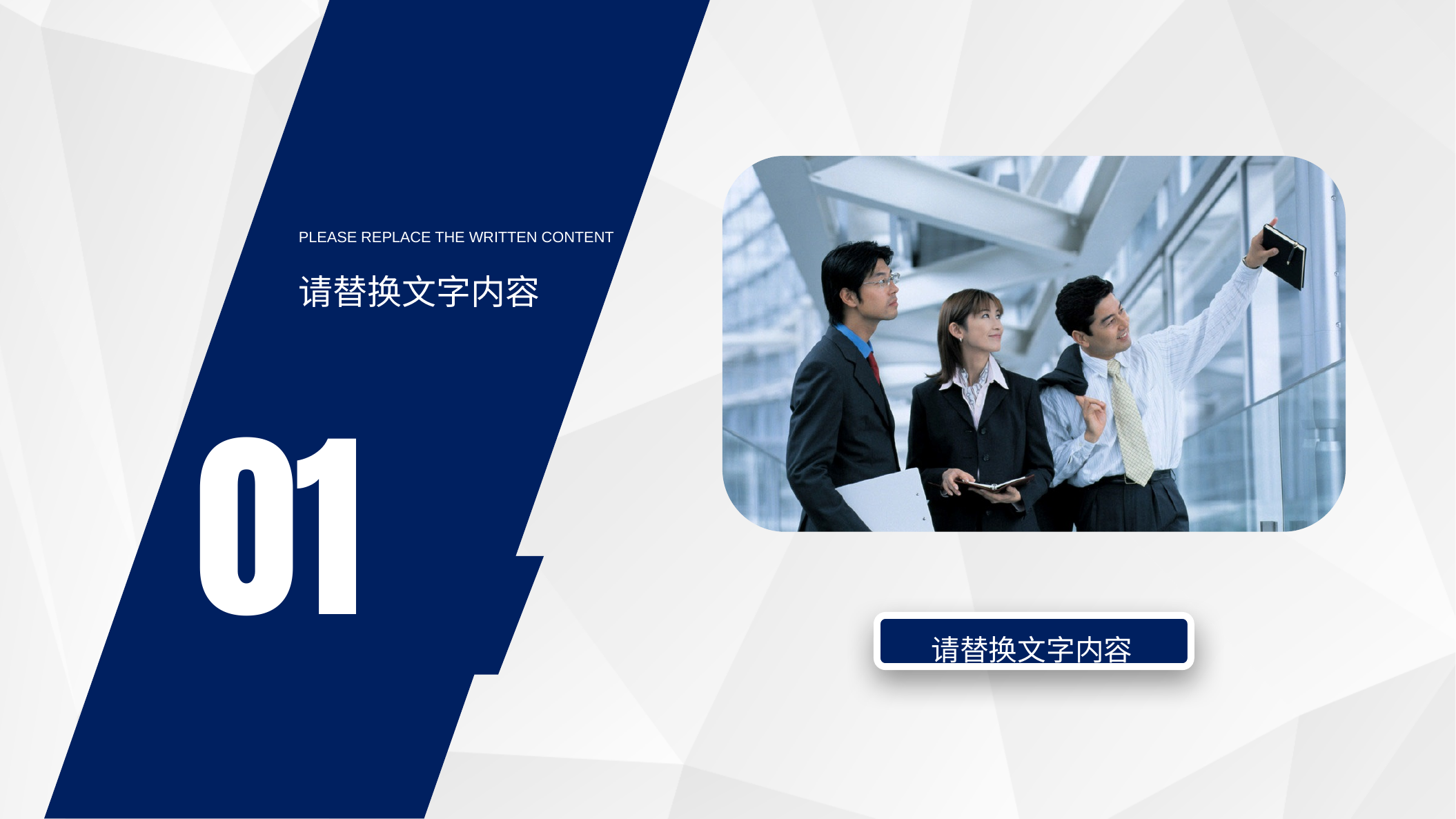

PLEASE REPLACE THE WRITTEN CONTENT
请替换文字内容
01
请替换文字内容